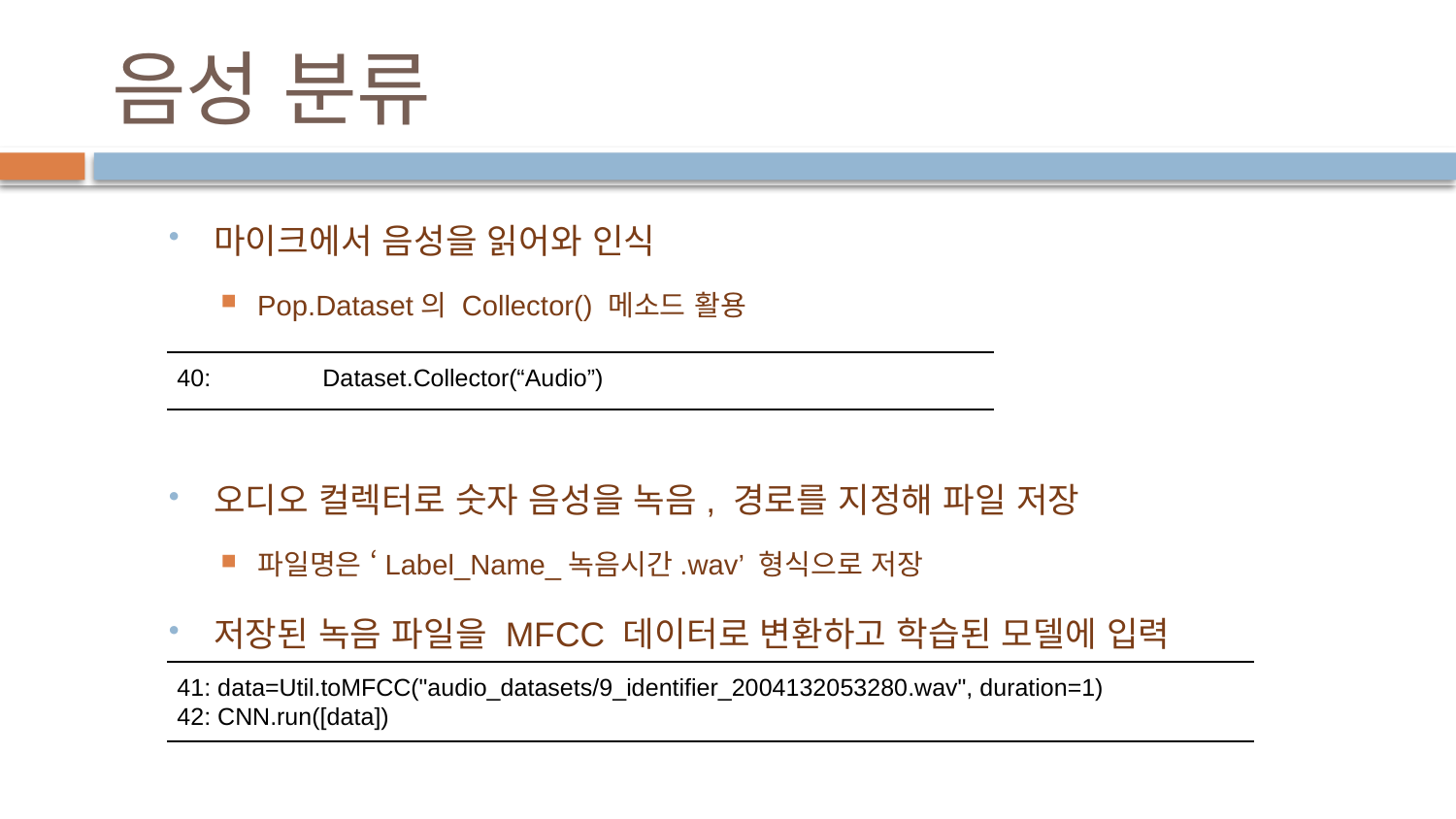

# 음성 분류
마이크에서 음성을 읽어와 인식
Pop.Dataset의 Collector() 메소드 활용

오디오 컬렉터로 숫자 음성을 녹음, 경로를 지정해 파일 저장
파일명은 ‘Label_Name_녹음시간.wav’ 형식으로 저장
저장된 녹음 파일을 MFCC 데이터로 변환하고 학습된 모델에 입력

| 40: Dataset.Collector(“Audio”) |
| --- |
| 41: data=Util.toMFCC("audio\_datasets/9\_identifier\_2004132053280.wav", duration=1) 42: CNN.run([data]) |
| --- |